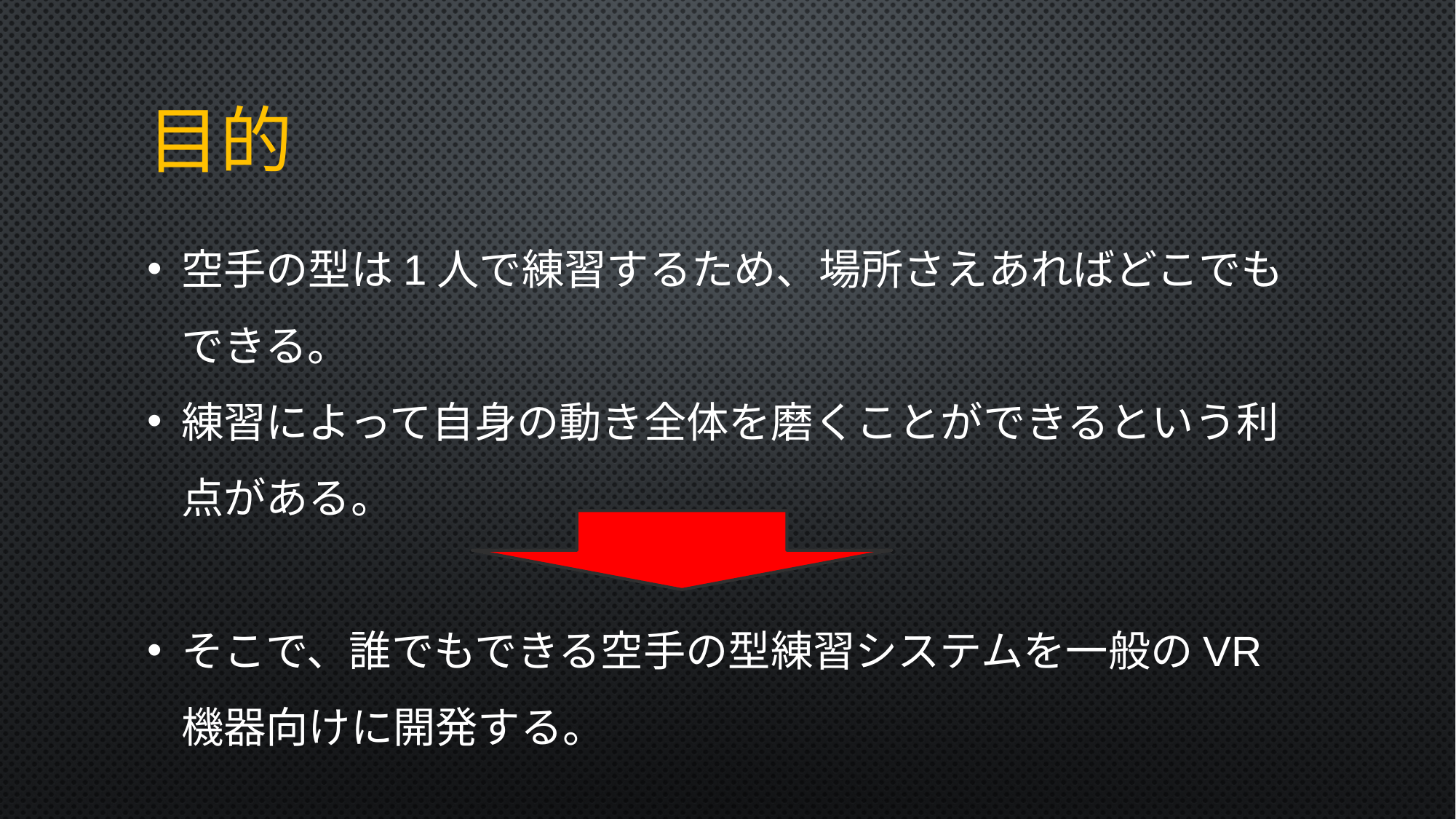

# 目的
空手の型は1人で練習するため、場所さえあればどこでもできる。
練習によって自身の動き全体を磨くことができるという利点がある。

そこで、誰でもできる空手の型練習システムを一般のVR機器向けに開発する。